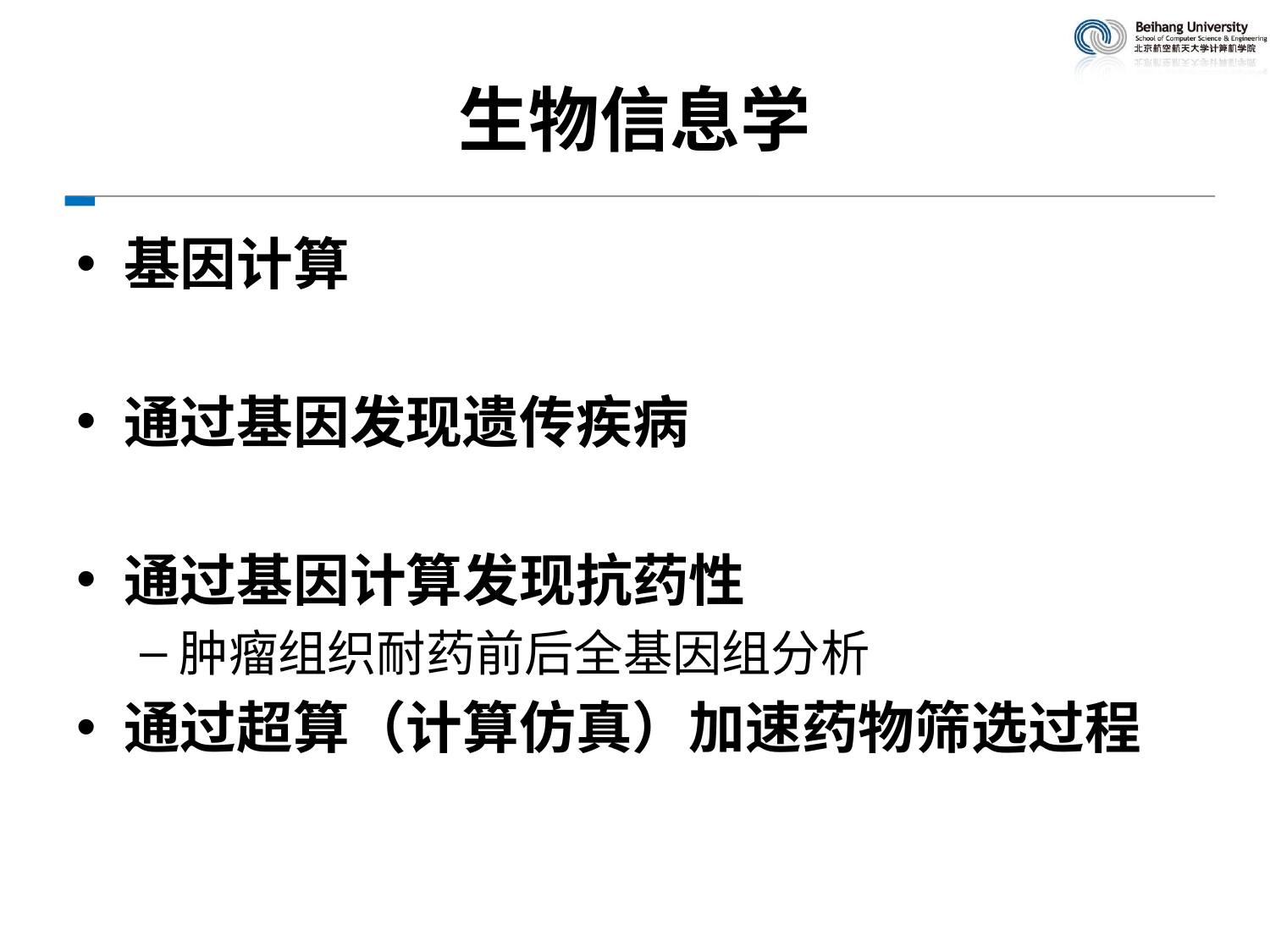

# 生物信息学
基因计算

通过基因发现遗传疾病

通过基因计算发现抗药性
肿瘤组织耐药前后全基因组分析
通过超算（计算仿真）加速药物筛选过程